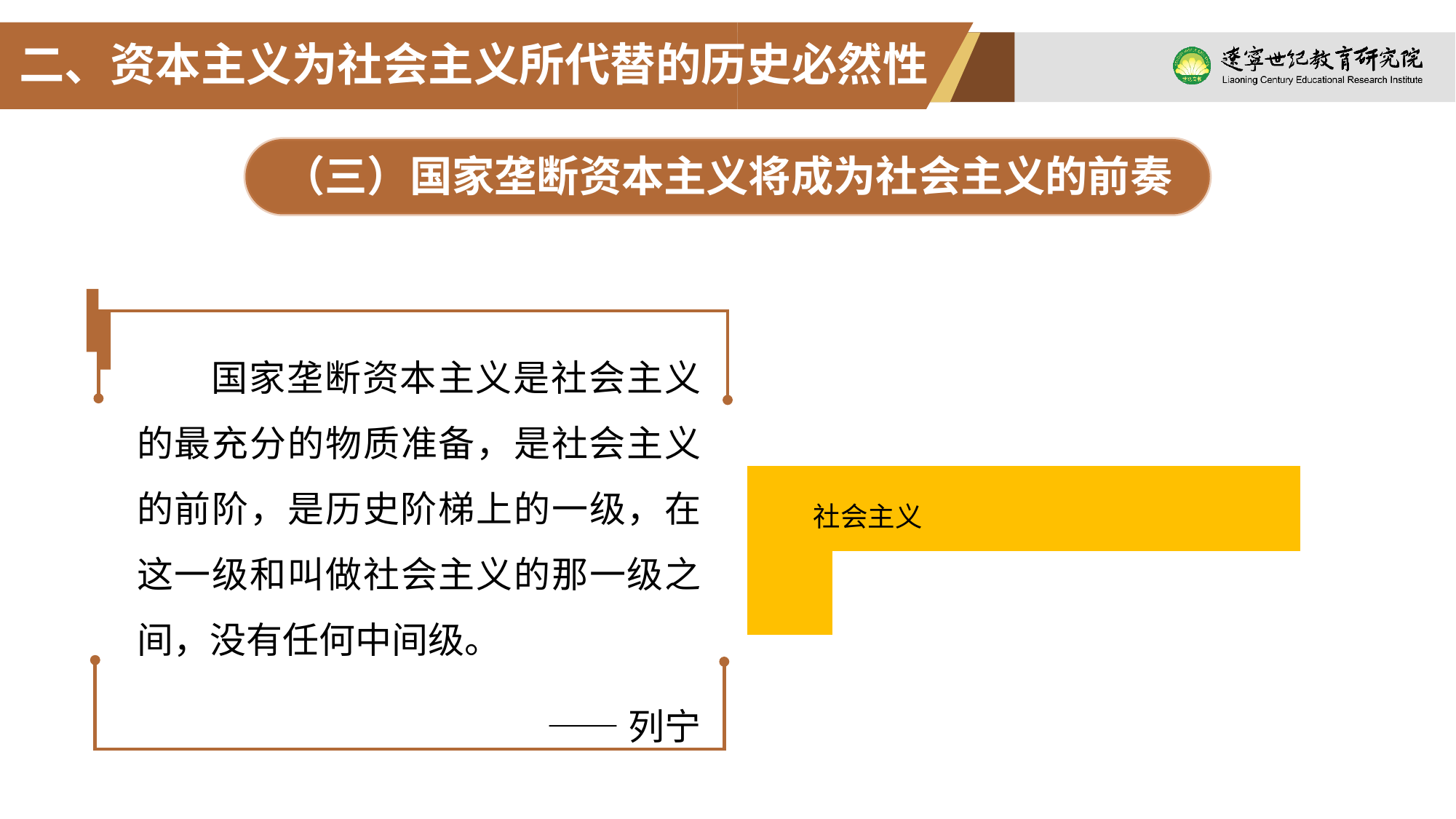

二、资本主义为社会主义所代替的历史必然性
（三）国家垄断资本主义将成为社会主义的前奏

国家垄断资本主义
社会主义
国家垄断资本主义是社会主义的最充分的物质准备，是社会主义的前阶，是历史阶梯上的一级，在这一级和叫做社会主义的那一级之间，没有任何中间级。
——列宁